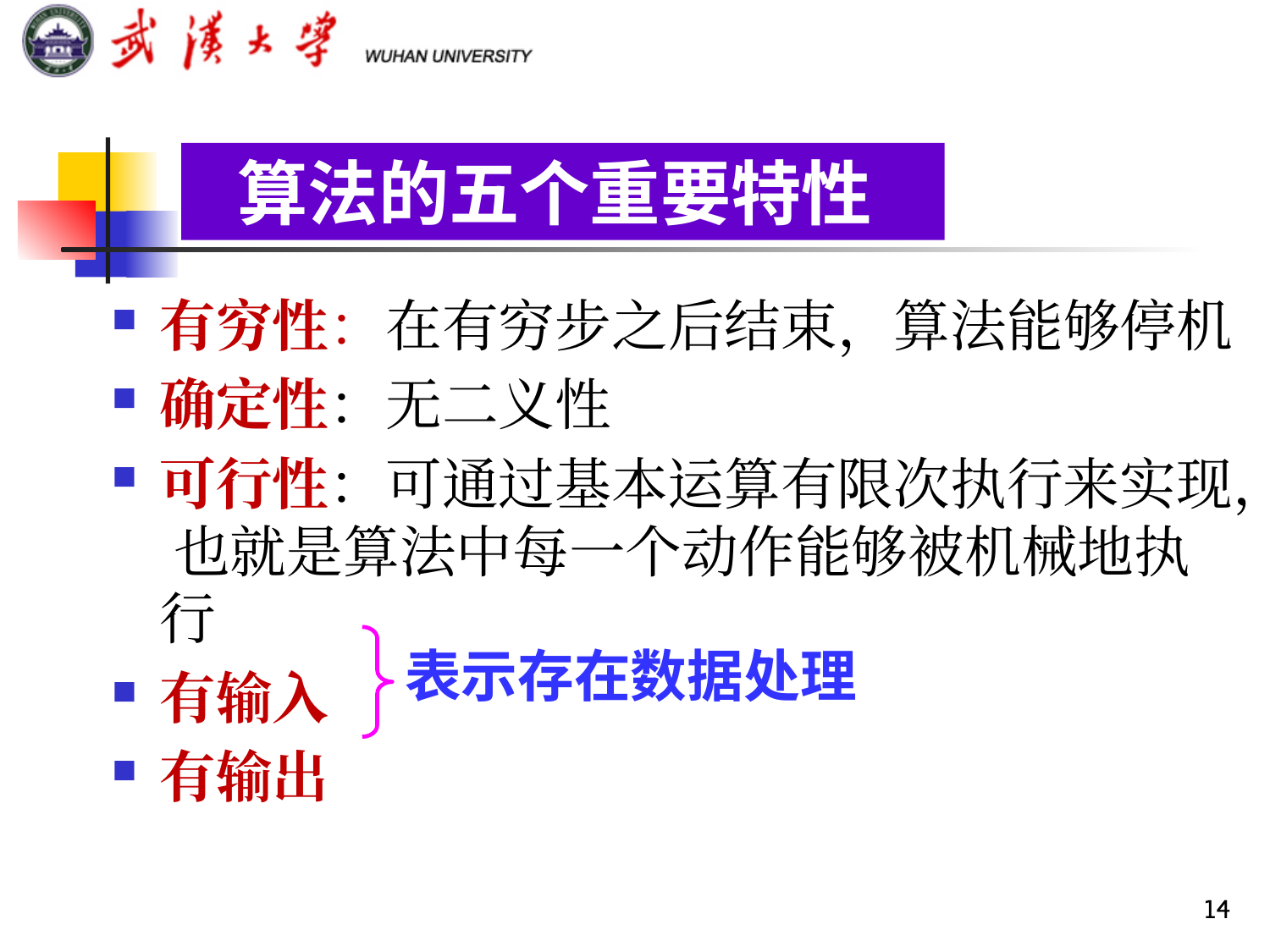

算法的五个重要特性
有穷性：在有穷步之后结束，算法能够停机
确定性：无二义性
可行性：可通过基本运算有限次执行来实现， 也就是算法中每一个动作能够被机械地执行
有输入
有输出

表示存在数据处理
14